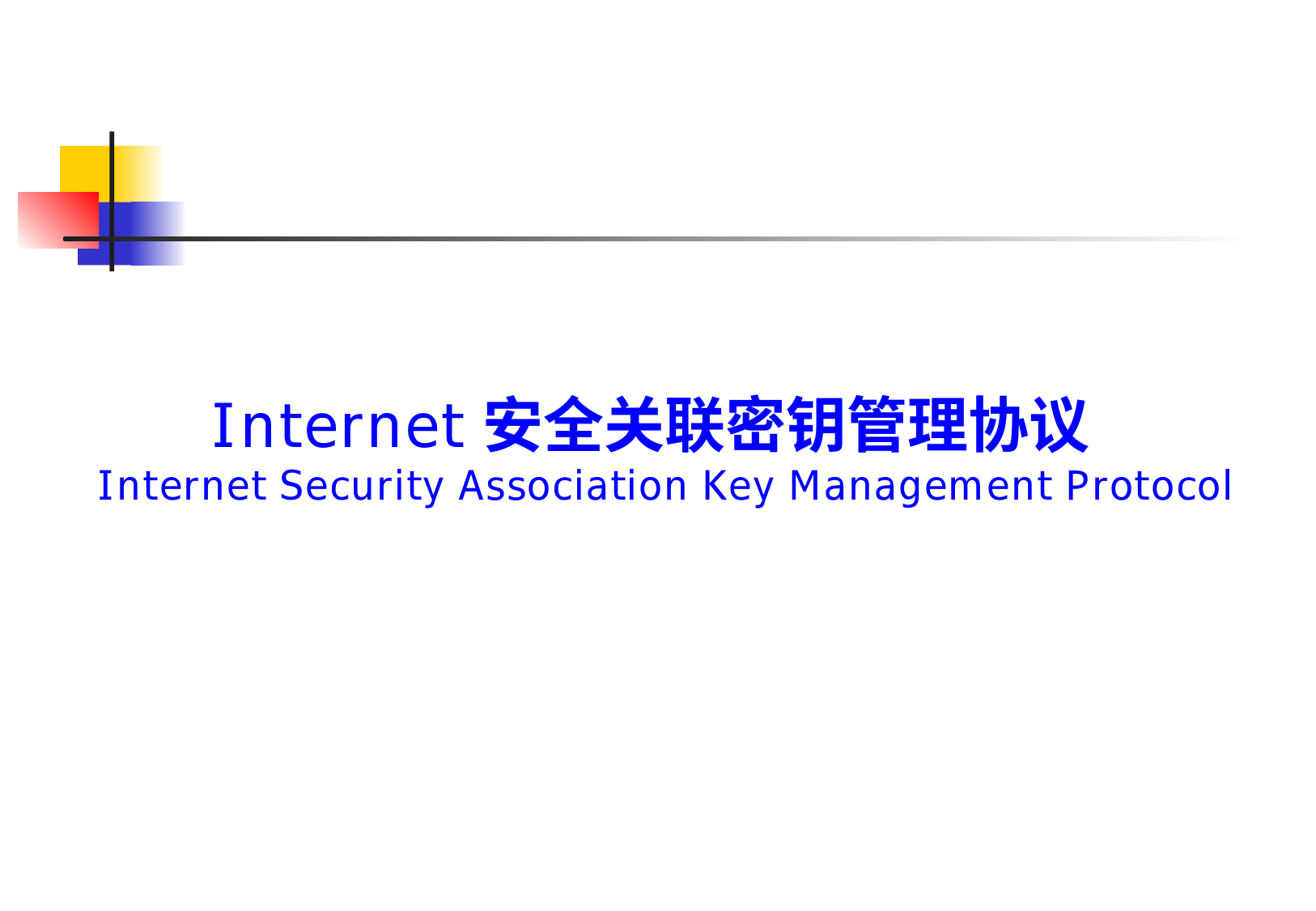

# Internet安全关联密钥管理协议 Internet Security Association Key Management Protocol